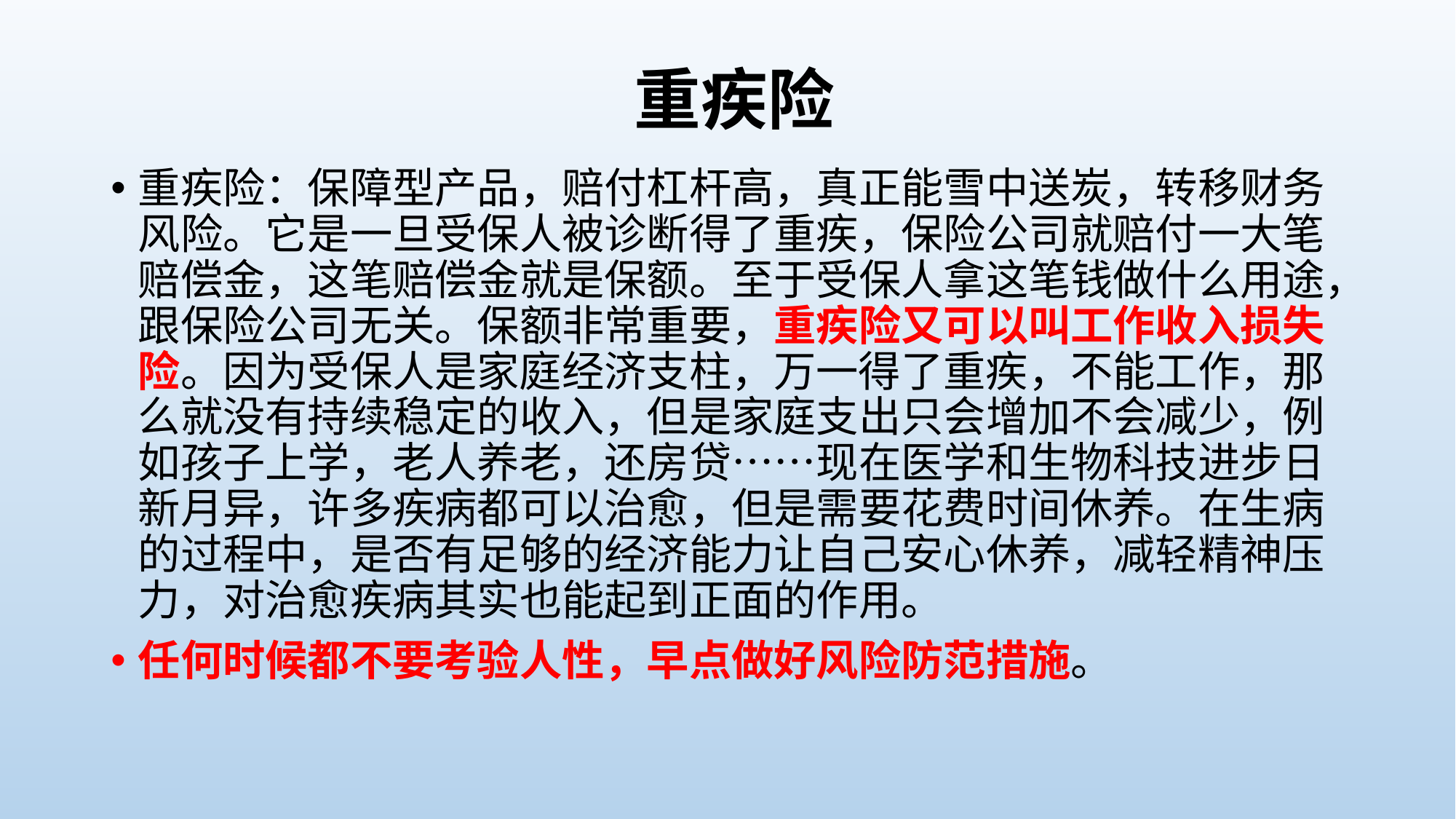

# 重疾险
重疾险：保障型产品，赔付杠杆高，真正能雪中送炭，转移财务风险。它是一旦受保人被诊断得了重疾，保险公司就赔付一大笔赔偿金，这笔赔偿金就是保额。至于受保人拿这笔钱做什么用途，跟保险公司无关。保额非常重要，重疾险又可以叫工作收入损失险。因为受保人是家庭经济支柱，万一得了重疾，不能工作，那么就没有持续稳定的收入，但是家庭支出只会增加不会减少，例如孩子上学，老人养老，还房贷……现在医学和生物科技进步日新月异，许多疾病都可以治愈，但是需要花费时间休养。在生病的过程中，是否有足够的经济能力让自己安心休养，减轻精神压力，对治愈疾病其实也能起到正面的作用。
任何时候都不要考验人性，早点做好风险防范措施。